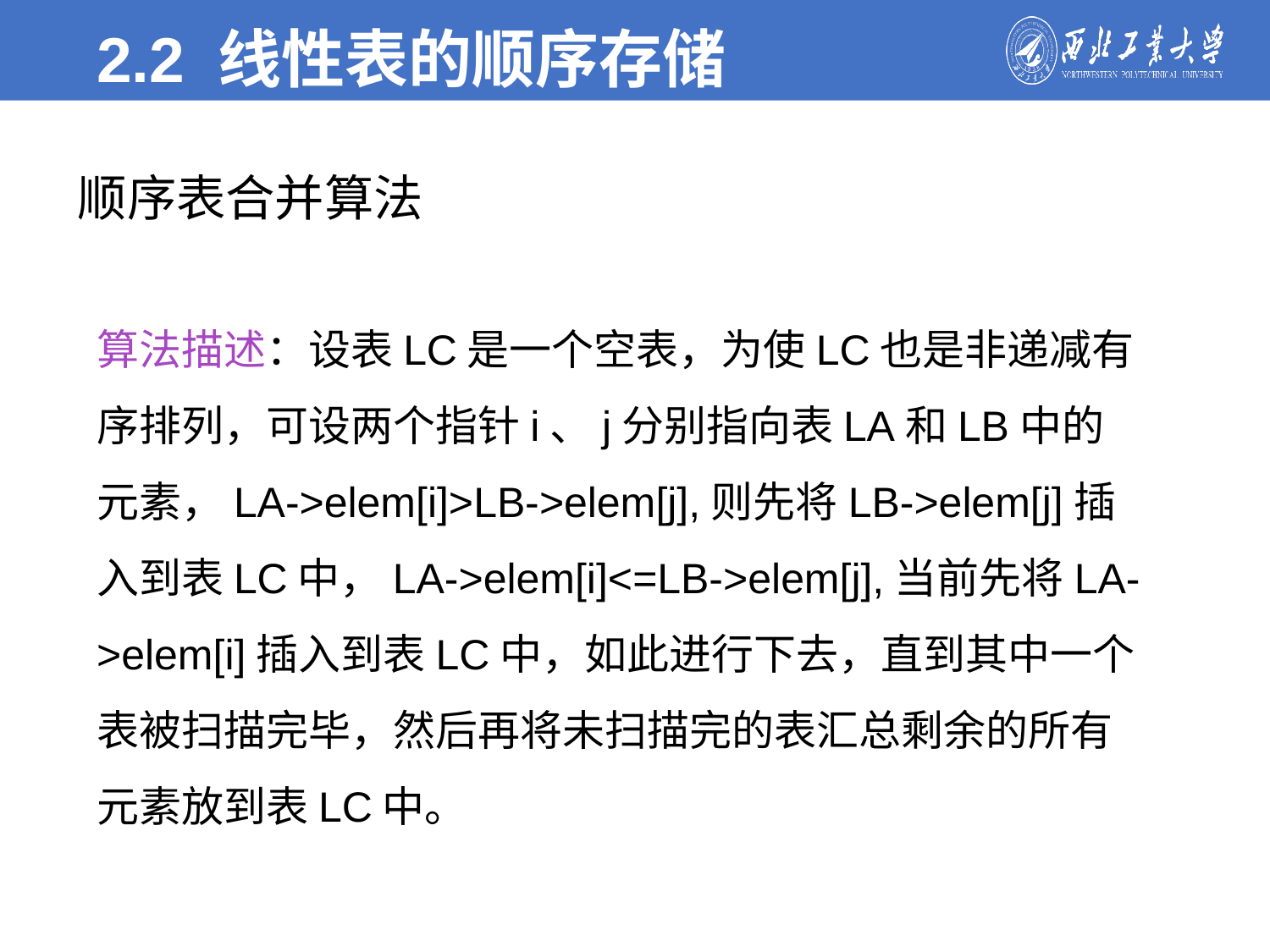

2.2 线性表的顺序存储
顺序表合并算法
算法描述：设表LC是一个空表，为使LC也是非递减有序排列，可设两个指针i、j分别指向表LA和LB中的元素，LA->elem[i]>LB->elem[j],则先将LB->elem[j]插入到表LC中，LA->elem[i]<=LB->elem[j],当前先将LA->elem[i]插入到表LC中，如此进行下去，直到其中一个表被扫描完毕，然后再将未扫描完的表汇总剩余的所有元素放到表LC中。